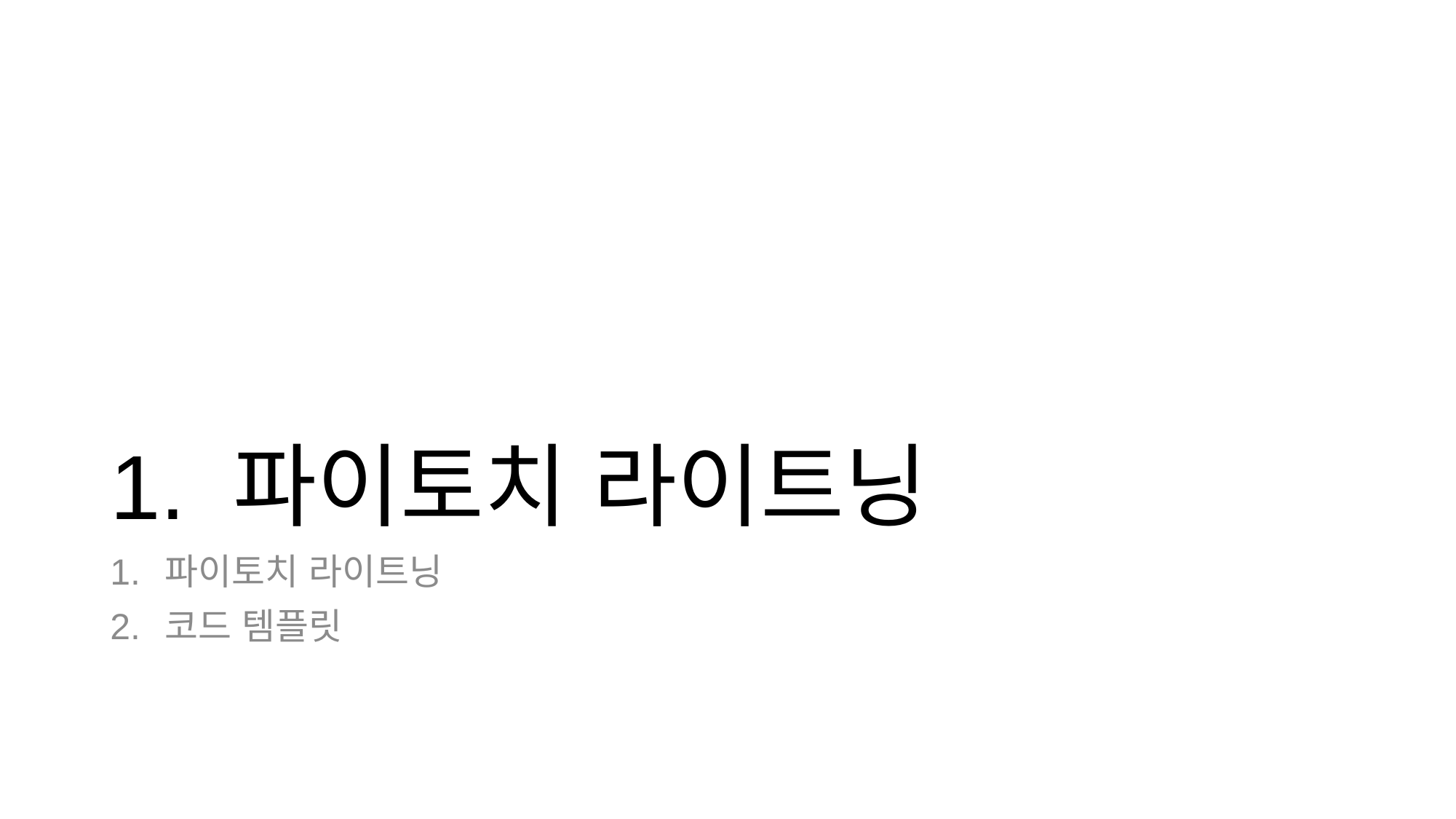

# 1. 파이토치 라이트닝
파이토치 라이트닝
코드 템플릿